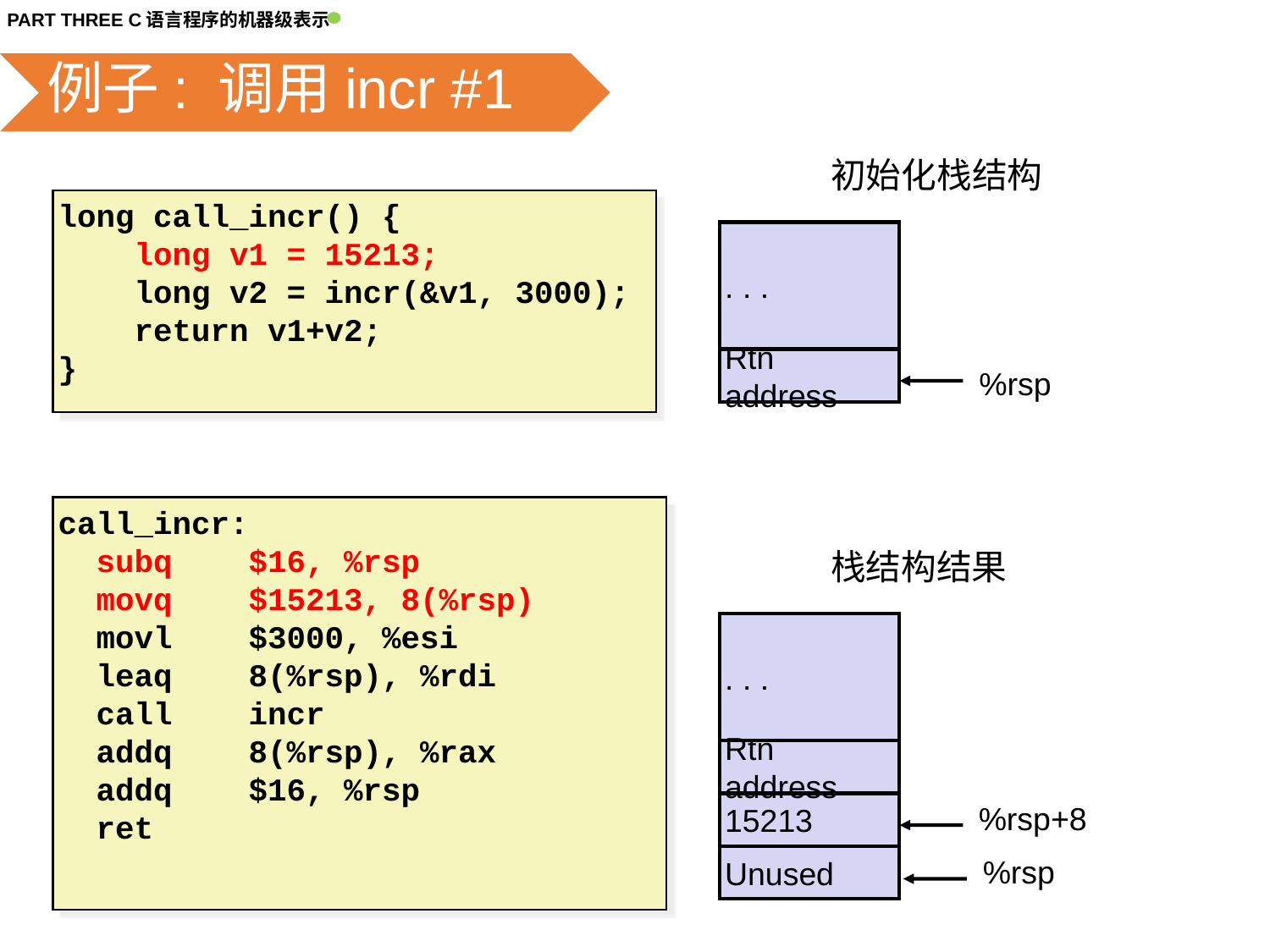

PART THREE C语言程序的机器级表示
Carnegie Mellon

# 例子: 调用incr #1
初始化栈结构
long call_incr() {
    long v1 = 15213;
    long v2 = incr(&v1, 3000);
    return v1+v2;
}

. . .
Rtn address
%rsp

call_incr:
  subq    $16, %rsp
  movq    $15213, 8(%rsp)
  movl    $3000, %esi
  leaq    8(%rsp), %rdi
  call    incr
  addq    8(%rsp), %rax
  addq    $16, %rsp
  ret
栈结构结果
. . .
Rtn address
15213
%rsp+8

Unused
%rsp